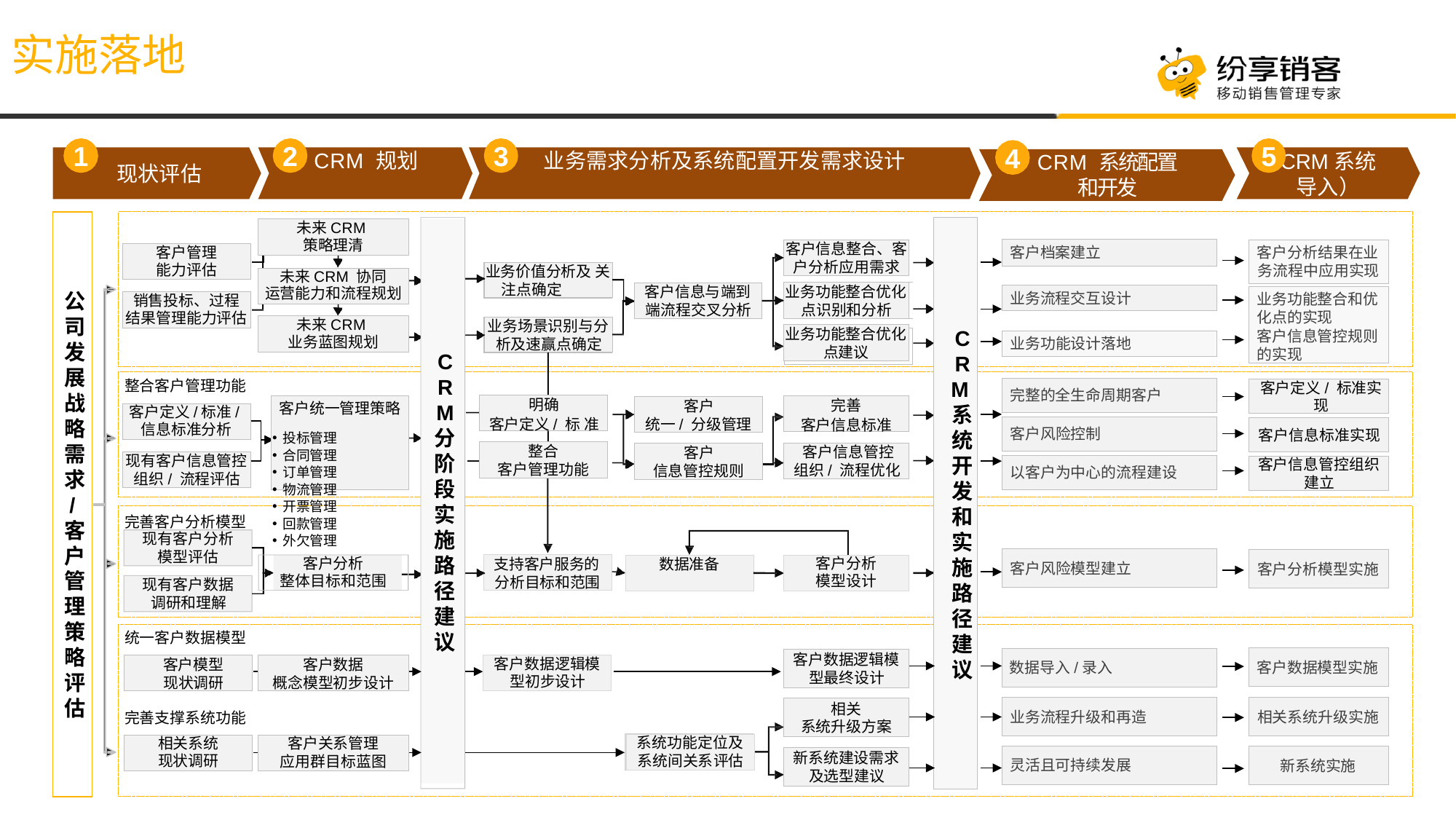

实施落地
1
2
3
5
4
现状评估
CRM 规划
业务需求分析及系统配置开发需求设计
CRM系统
导入）

CRM 系统配置
和开发

公司发展战略需求
/客户管理策略评估

C
RM系统开发和实施路径建议
C
R
M
分阶段实施路径建议
未来CRM
策略理清

客户档案建立
客户信息整合、客
户分析应用需求
客户分析结果在业
务流程中应用实现
客户管理
能力评估

业务价值分析及 关注点确定

未来CRM 协同
运营能力和流程规划

业务功能整合优化 点识别和分析
客户信息与端到
端流程交叉分析

业务流程交互设计
业务功能整合和优
化点的实现
客户信息管控规则 的实现
销售投标、过程
结果管理能力评估

未来CRM
业务蓝图规划

业务场景识别与分
析及速赢点确定

业务功能整合优化 点建议

业务功能设计落地

整合客户管理功能
完整的全生命周期客户
客户定义/ 标准实现
明确
客户定义/ 标 准
客户统一管理策略
完善
客户信息标准
客户
统一/ 分级管理
客户定义/标准/
信息标准分析

客户风险控制
客户信息标准实现
投标管理
合同管理
订单管理
物流管理
开票管理
回款管理
外欠管理

整合
客户管理功能
客户信息管控
组织/ 流程优化
客户
信息管控规则
现有客户信息管控
组织/ 流程评估
以客户为中心的流程建设

客户信息管控组织
建立

完善客户分析模型

现有客户分析
模型评估

客户风险模型建立
客户分析模型实施
客户分析
整体目标和范围
支持客户服务的 分析目标和范围

数据准备
客户分析
模型设计

现有客户数据
调研和理解

统一客户数据模型
客户数据模型实施
数据导入/录入
客户数据逻辑模
型最终设计
客户数据
概念模型初步设计
客户模型
现状调研
客户数据逻辑模
型初步设计
相关系统升级实施
业务流程升级和再造
相关
系统升级方案
完善支撑系统功能

系统功能定位及
系统间关系评估
相关系统
现状调研
客户关系管理
应用群目标蓝图
新系统实施
灵活且可持续发展
新系统建设需求
及选型建议